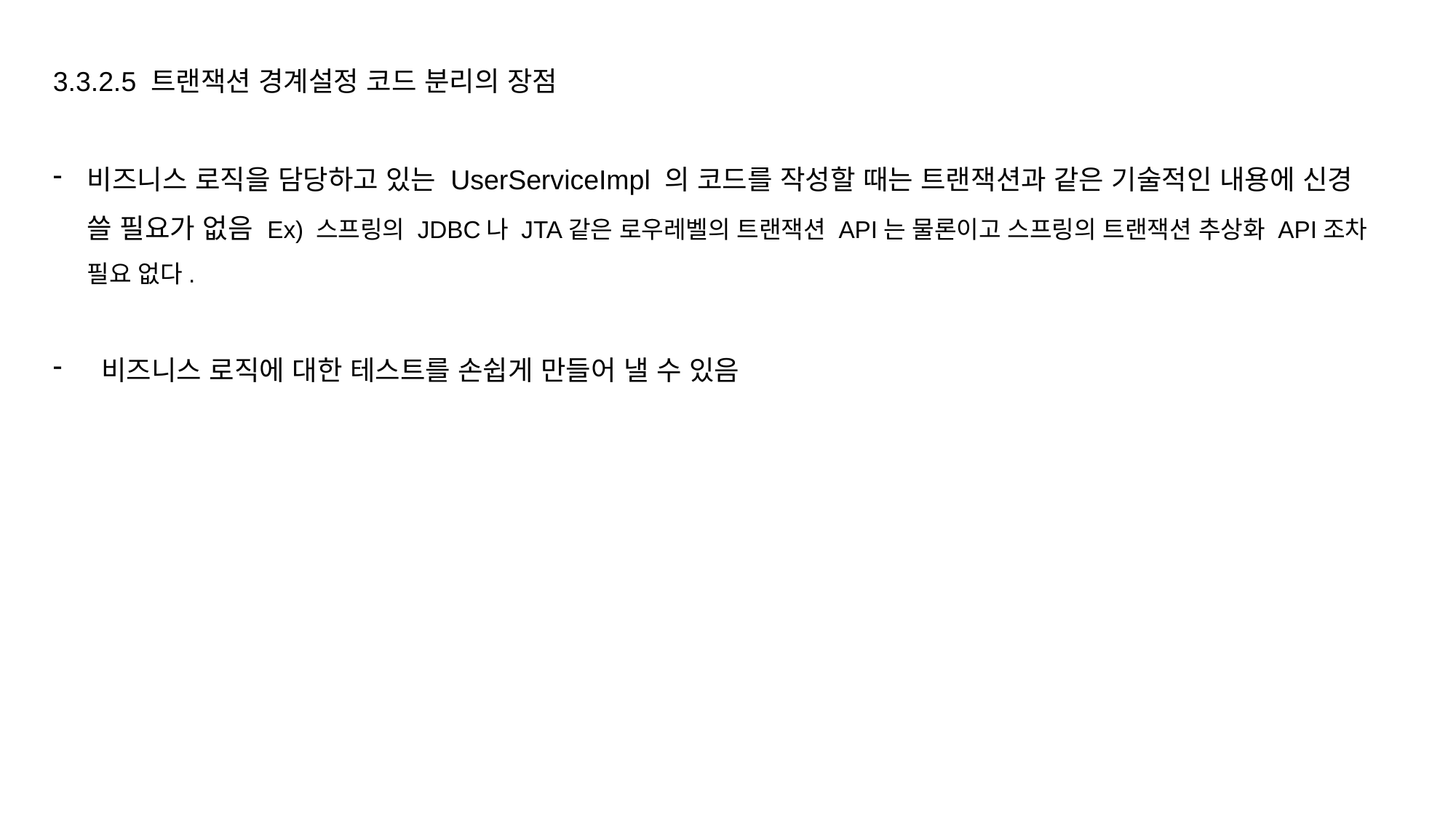

3.3.2.5 트랜잭션 경계설정 코드 분리의 장점

비즈니스 로직을 담당하고 있는 UserServiceImpl 의 코드를 작성할 때는 트랜잭션과 같은 기술적인 내용에 신경 쓸 필요가 없음 Ex) 스프링의 JDBC나 JTA같은 로우레벨의 트랜잭션 API는 물론이고 스프링의 트랜잭션 추상화 API조차 필요 없다.

 비즈니스 로직에 대한 테스트를 손쉽게 만들어 낼 수 있음